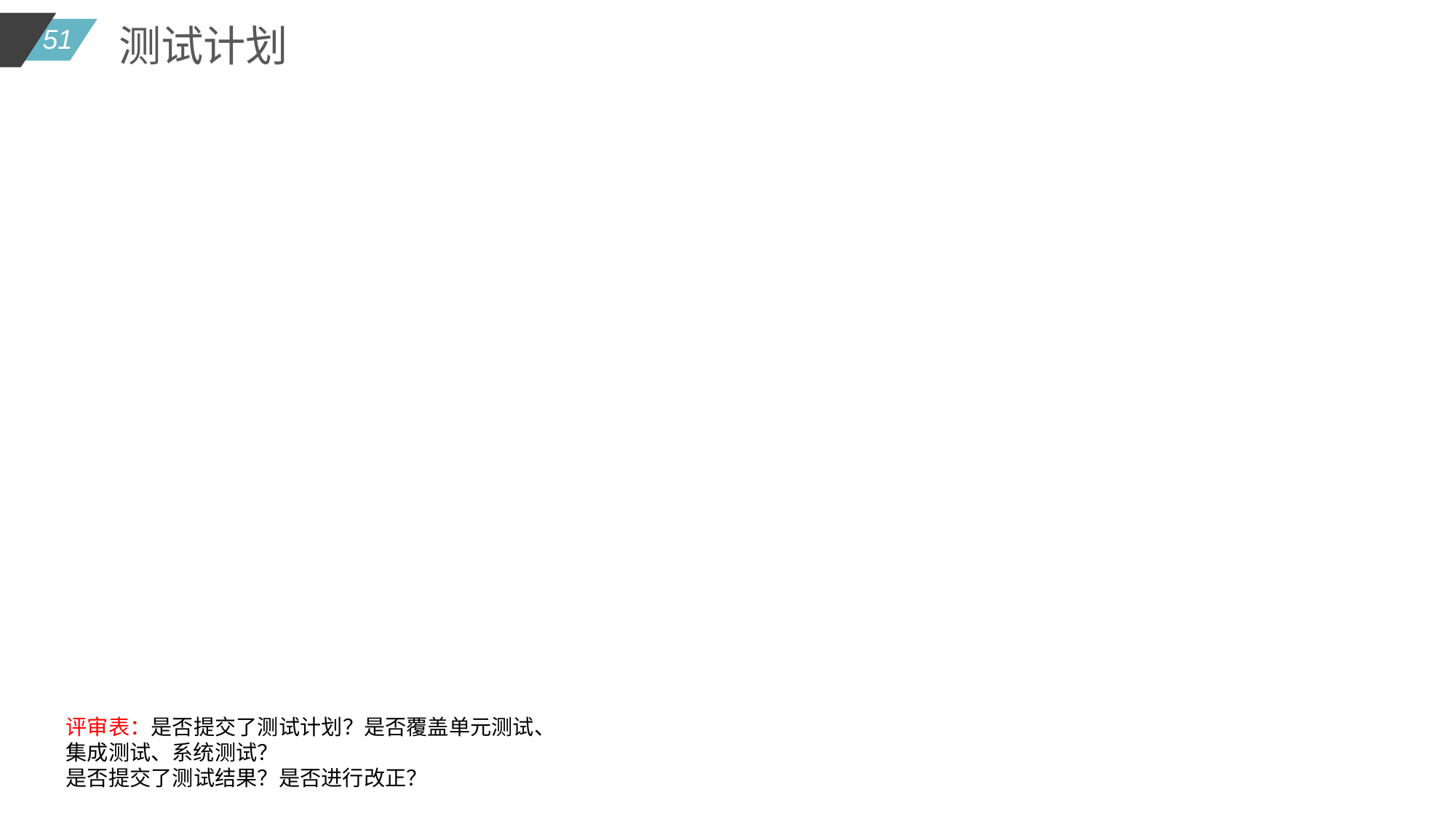

测试计划
评审表：是否提交了测试计划？是否覆盖单元测试、集成测试、系统测试？
是否提交了测试结果？是否进行改正？